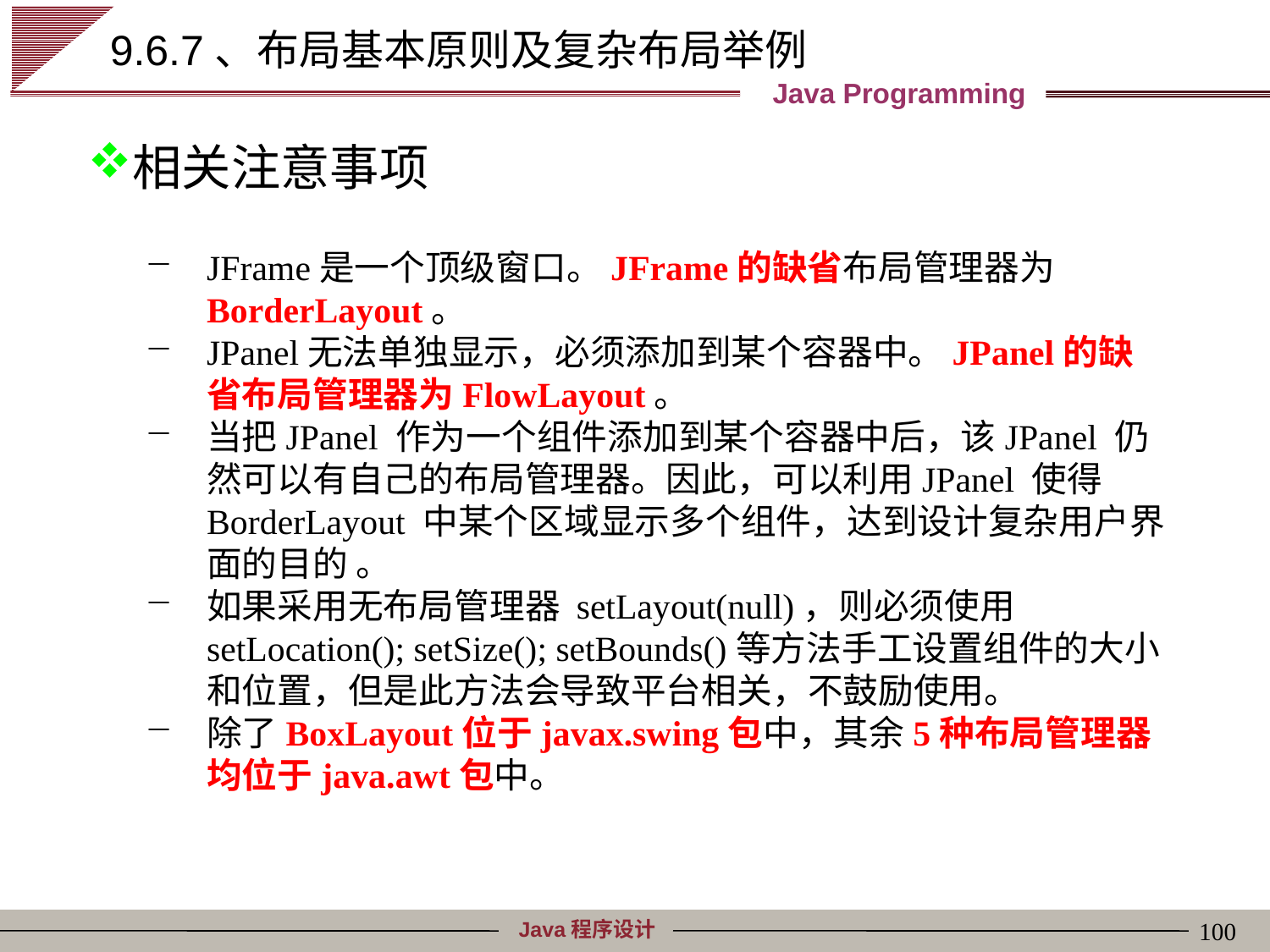

# 9.6.7、布局基本原则及复杂布局举例
相关注意事项
JFrame是一个顶级窗口。JFrame的缺省布局管理器为BorderLayout。
JPanel无法单独显示，必须添加到某个容器中。JPanel的缺省布局管理器为FlowLayout。
当把JPanel 作为一个组件添加到某个容器中后，该JPanel 仍然可以有自己的布局管理器。因此，可以利用JPanel 使得BorderLayout 中某个区域显示多个组件，达到设计复杂用户界面的目的 。
如果采用无布局管理器 setLayout(null)，则必须使用setLocation(); setSize(); setBounds()等方法手工设置组件的大小和位置，但是此方法会导致平台相关，不鼓励使用。
除了BoxLayout位于javax.swing包中，其余5种布局管理器均位于java.awt包中。